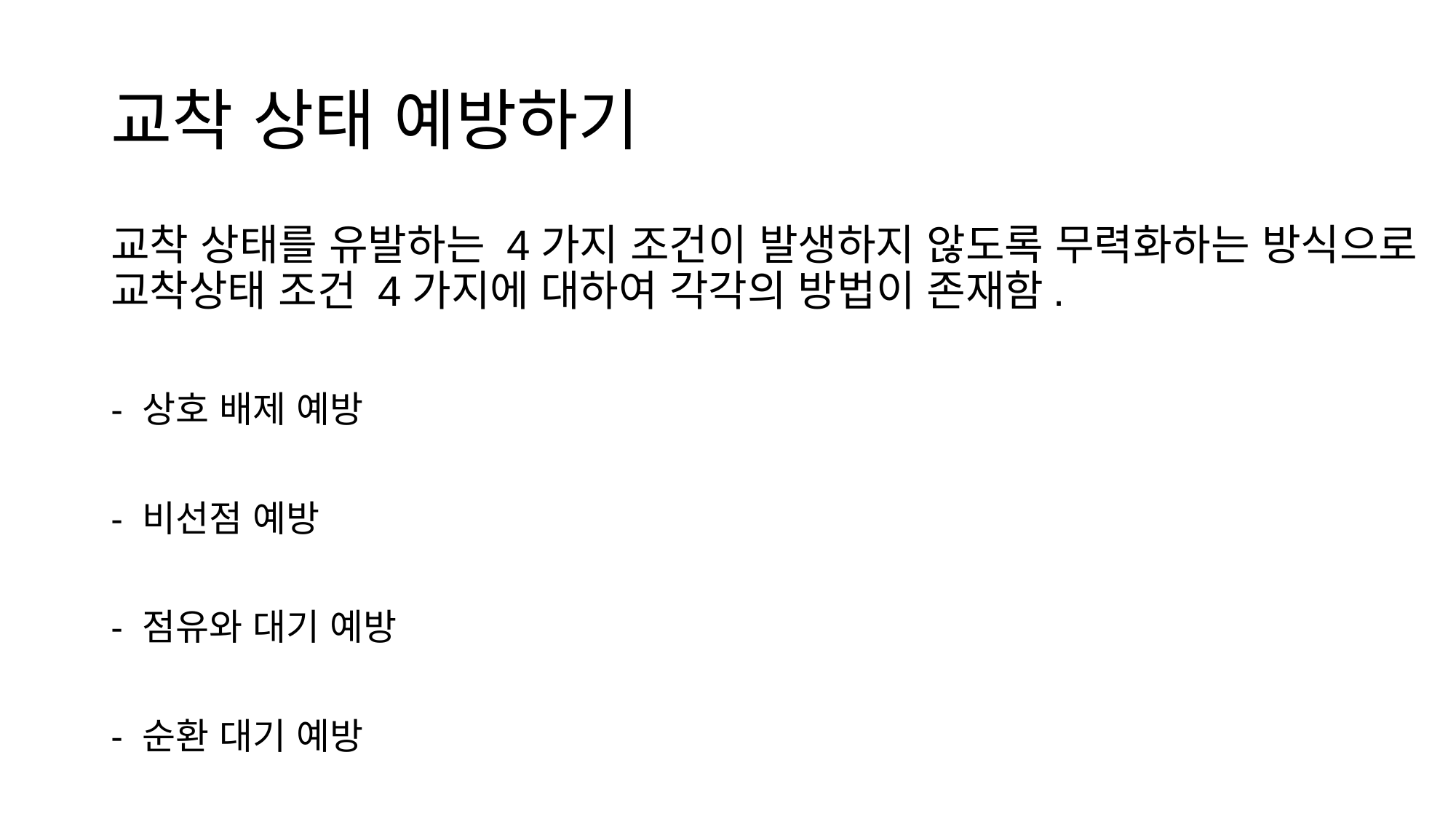

# 교착 상태 예방하기
교착 상태를 유발하는 4가지 조건이 발생하지 않도록 무력화하는 방식으로 교착상태 조건 4가지에 대하여 각각의 방법이 존재함.

- 상호 배제 예방

- 비선점 예방

- 점유와 대기 예방

- 순환 대기 예방